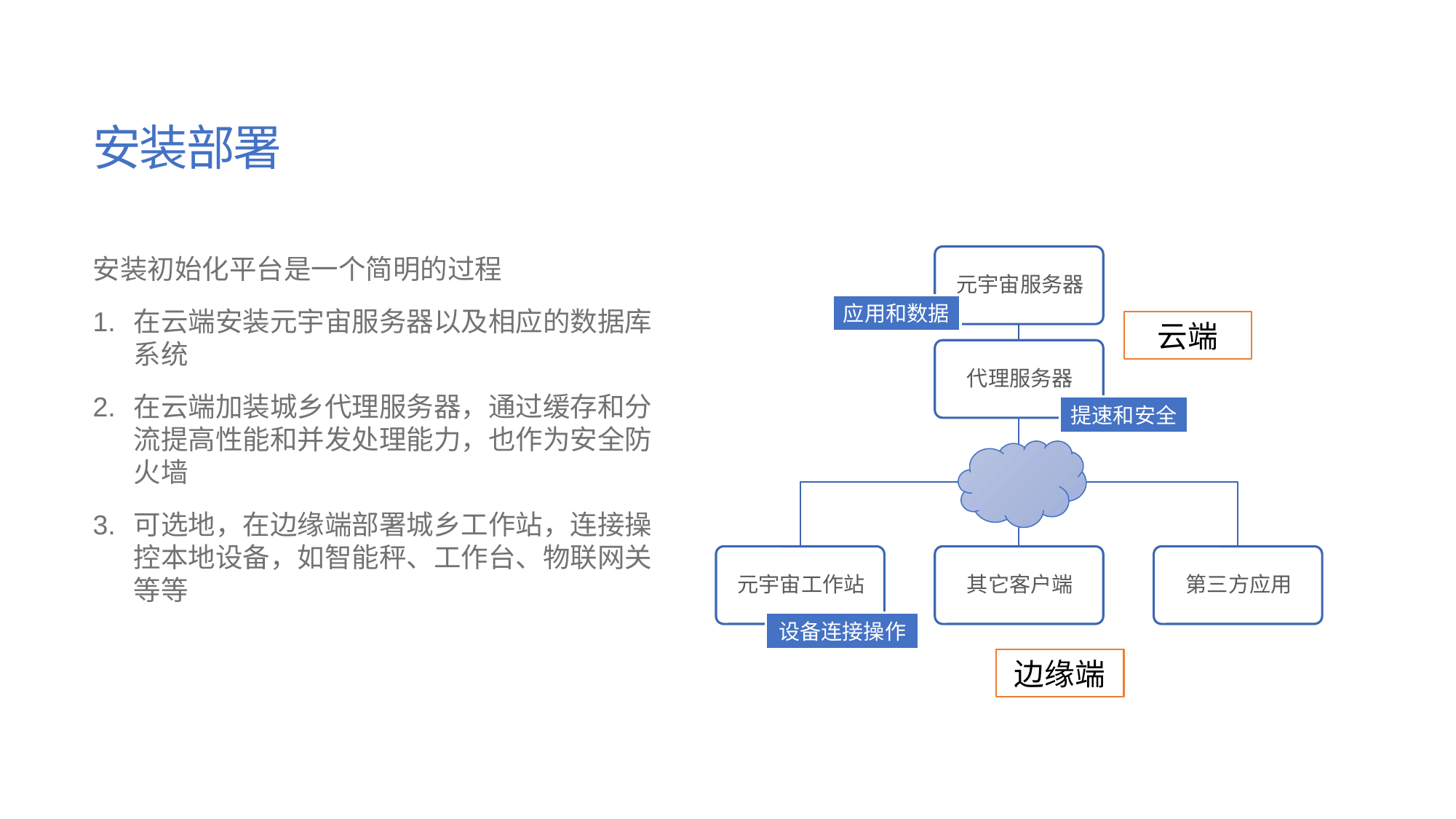

# 安装部署
安装初始化平台是一个简明的过程
在云端安装元宇宙服务器以及相应的数据库系统
在云端加装城乡代理服务器，通过缓存和分流提高性能和并发处理能力，也作为安全防火墙
可选地，在边缘端部署城乡工作站，连接操控本地设备，如智能秤、工作台、物联网关等等
元宇宙服务器
代理服务器
元宇宙工作站
其它客户端
第三方应用
应用和数据
云端
提速和安全

设备连接操作
边缘端